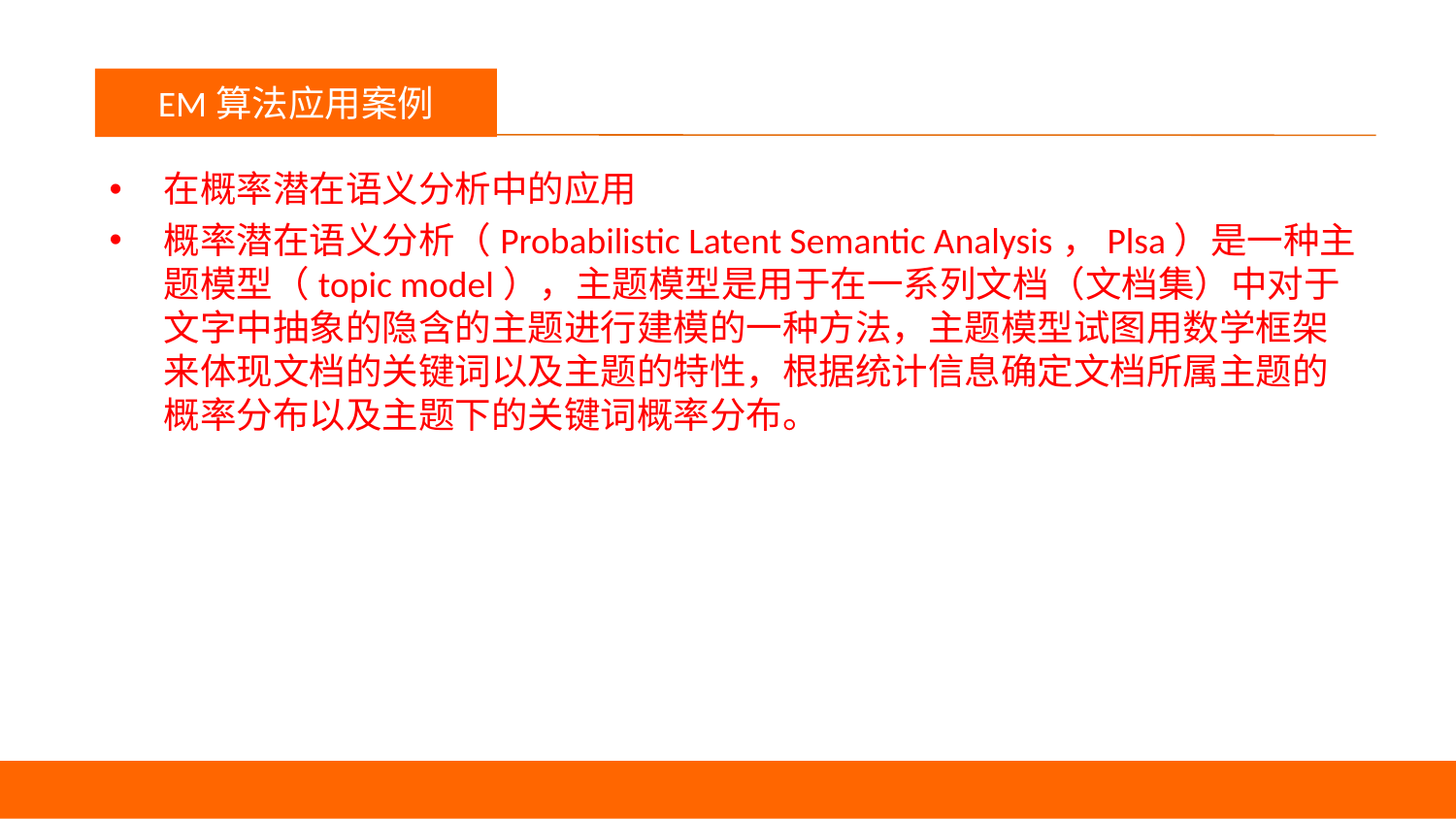

议程
EM算法应用案例

在概率潜在语义分析中的应用
概率潜在语义分析（Probabilistic Latent Semantic Analysis，Plsa）是一种主题模型（topic model），主题模型是用于在一系列文档（文档集）中对于文字中抽象的隐含的主题进行建模的一种方法，主题模型试图用数学框架来体现文档的关键词以及主题的特性，根据统计信息确定文档所属主题的概率分布以及主题下的关键词概率分布。